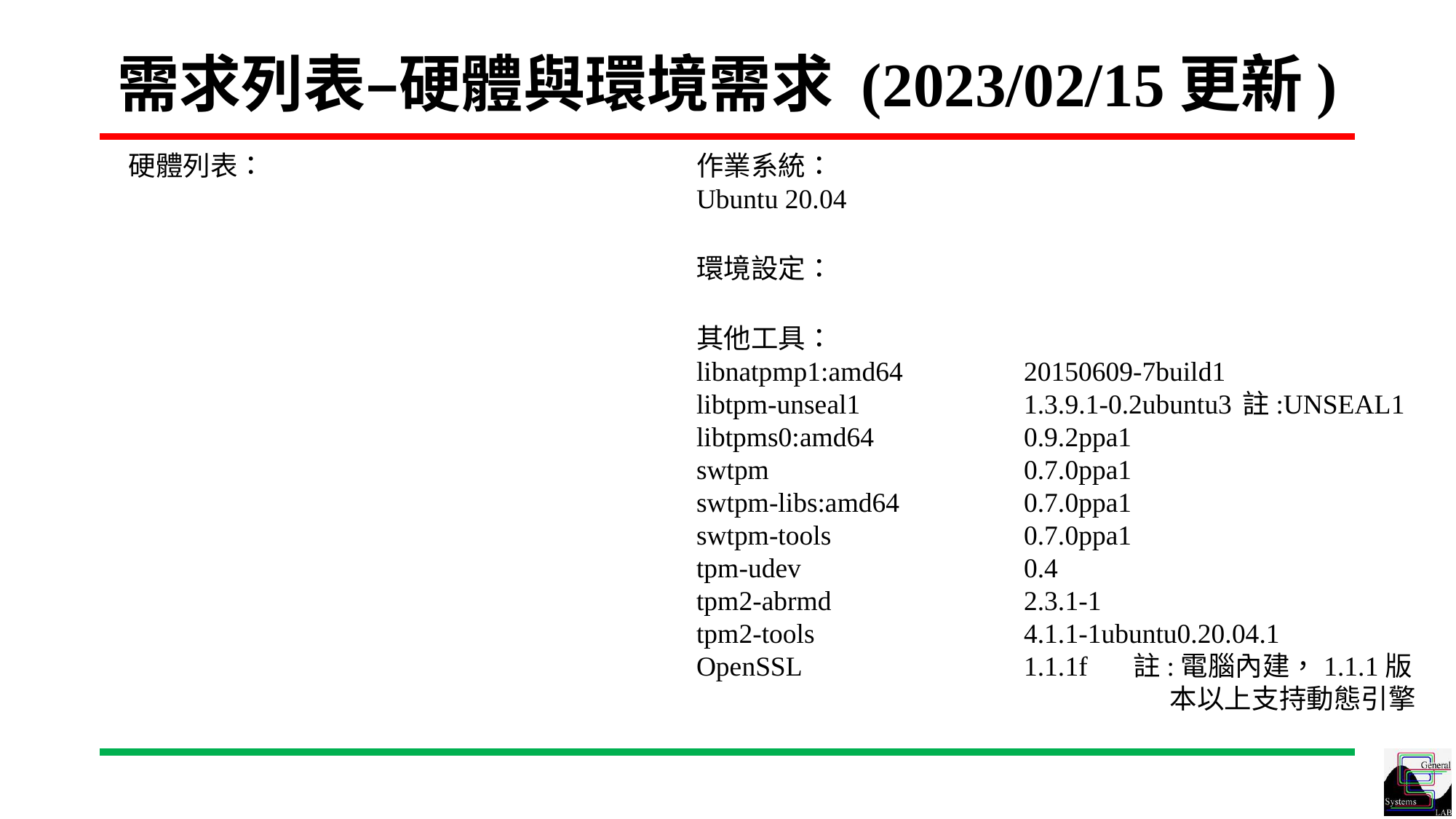

# 需求列表–硬體與環境需求 (2023/02/15更新)
硬體列表：

作業系統：
Ubuntu 20.04
環境設定：
其他工具：
libnatpmp1:amd64		20150609-7build1
libtpm-unseal1		1.3.9.1-0.2ubuntu3	註:UNSEAL1
libtpms0:amd64		0.9.2ppa1
swtpm			0.7.0ppa1
swtpm-libs:amd64		0.7.0ppa1
swtpm-tools		0.7.0ppa1
tpm-udev			0.4
tpm2-abrmd		2.3.1-1
tpm2-tools		4.1.1-1ubuntu0.20.04.1
OpenSSL			1.1.1f  	註:電腦內建，1.1.1版				      本以上支持動態引擎